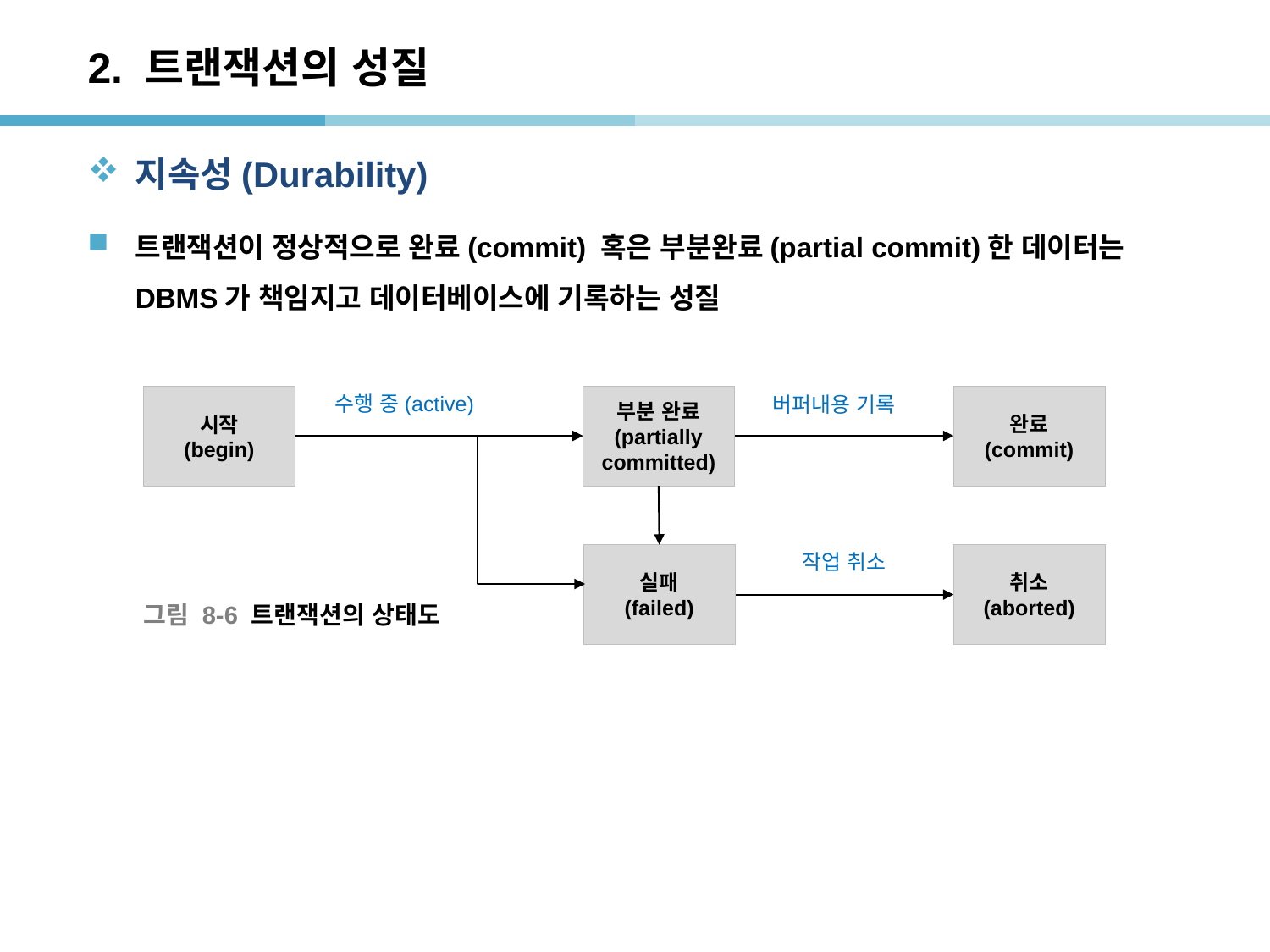

# 2. 트랜잭션의 성질
지속성(Durability)
트랜잭션이 정상적으로 완료(commit) 혹은 부분완료(partial commit)한 데이터는 DBMS가 책임지고 데이터베이스에 기록하는 성질

수행 중(active)
버퍼내용 기록
부분 완료
(partially committed)
완료
(commit)
시작
(begin)
작업 취소
실패
(failed)
취소
(aborted)
그림 8-6 트랜잭션의 상태도